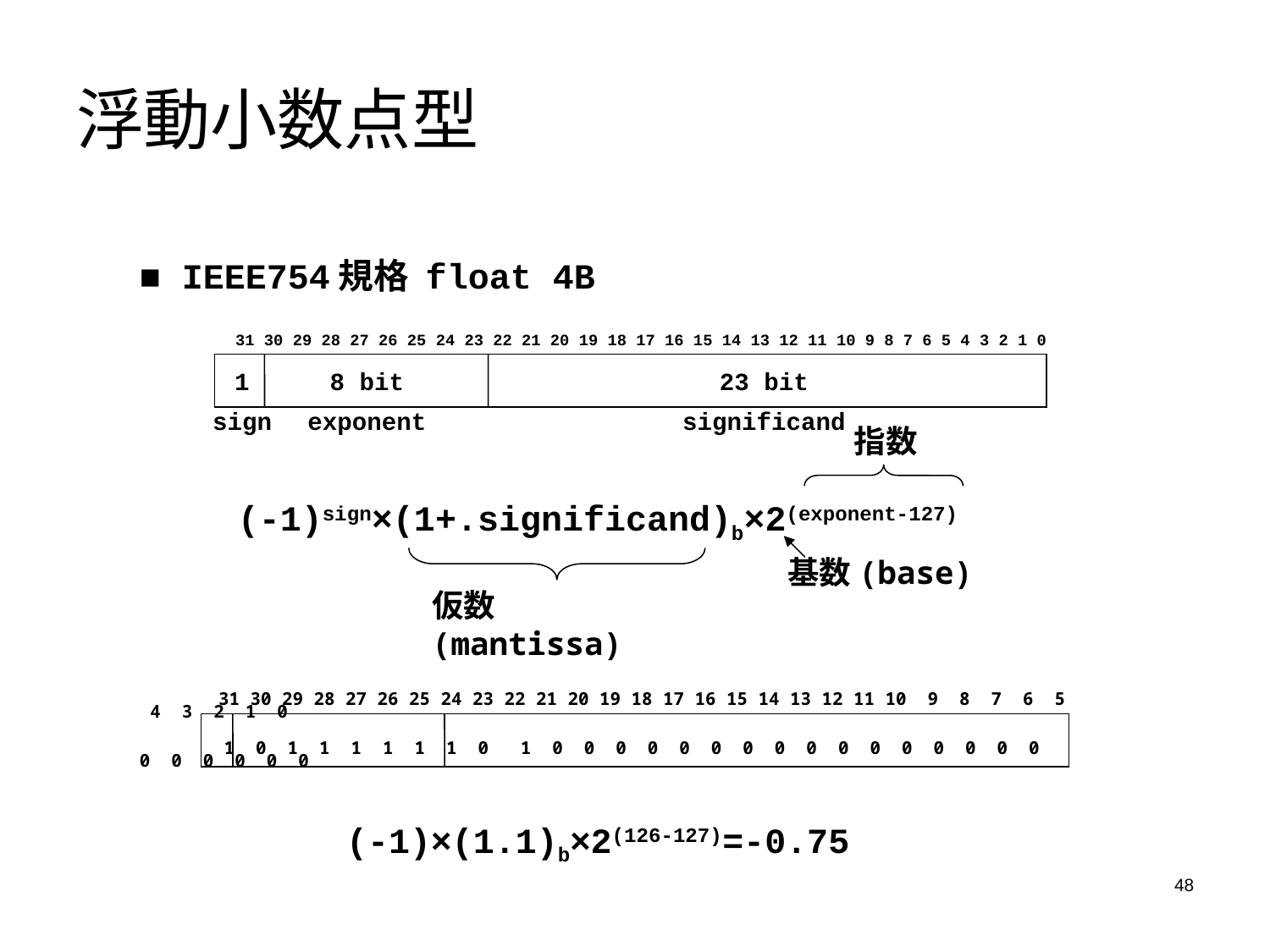

# 浮動小数点型

■ IEEE754規格 float 4B
31 30 29 28 27 26 25 24 23 22 21 20 19 18 17 16 15 14 13 12 11 10 9 8 7 6 5 4 3 2 1 0

1
8 bit
23 bit

sign
exponent
significand
指数

(-1)sign×(1+.significand)b×2(exponent-127)

基数(base)
仮数(mantissa)
　　31 30 29 28 27 26 25 24 23 22 21 20 19 18 17 16 15 14 13 12 11 10  9  8  7  6  5  4  3  2  1  0
    1  0  1  1  1  1  1  1  0   1  0  0  0  0  0  0  0  0  0  0  0  0  0  0  0  0  0  0  0  0  0  0

(-1)×(1.1)b×2(126-127)=-0.75
48